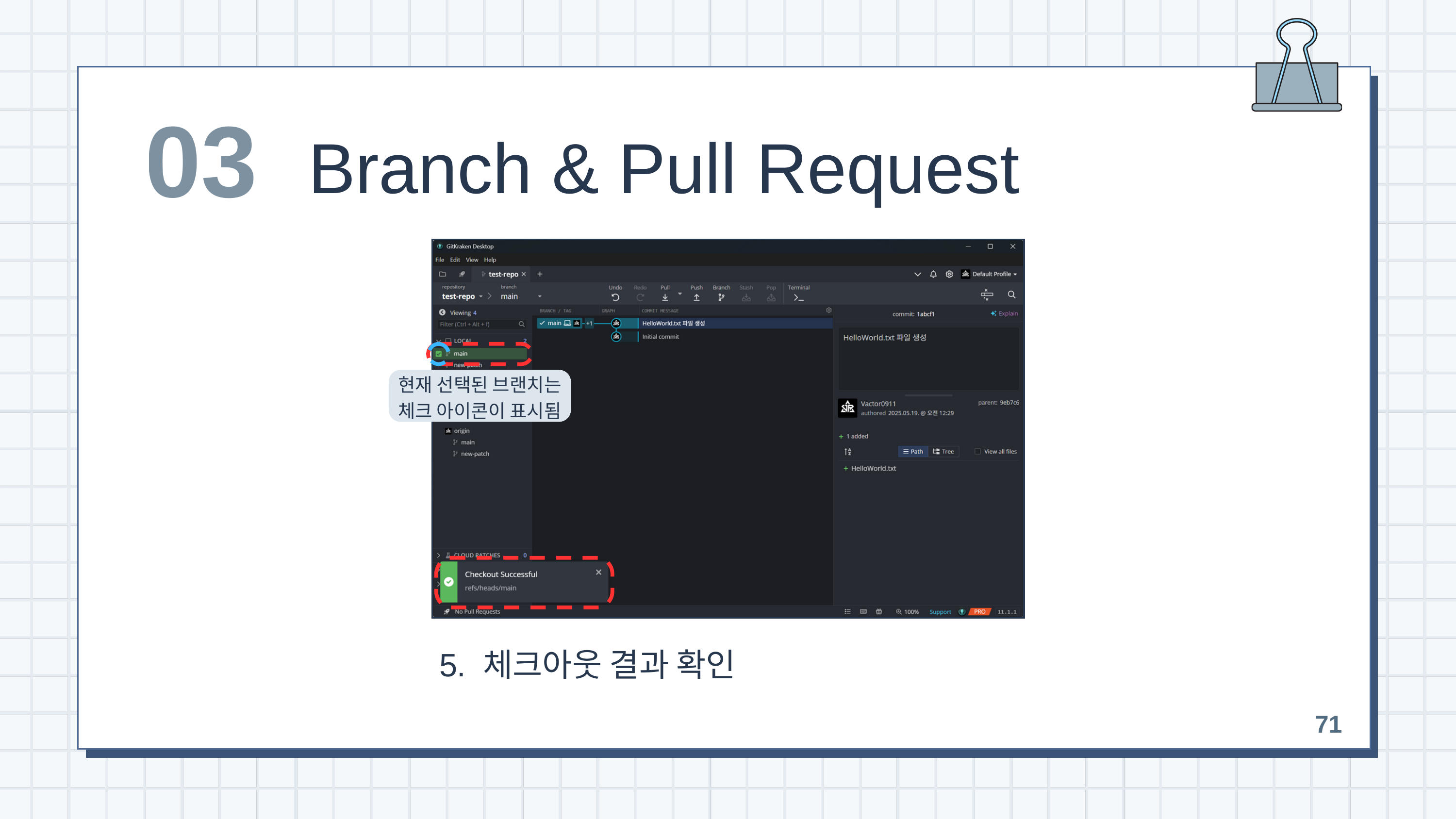

03
Branch & Pull Request

현재 선택된 브랜치는
체크 아이콘이 표시됨

   5. 체크아웃 결과 확인
71